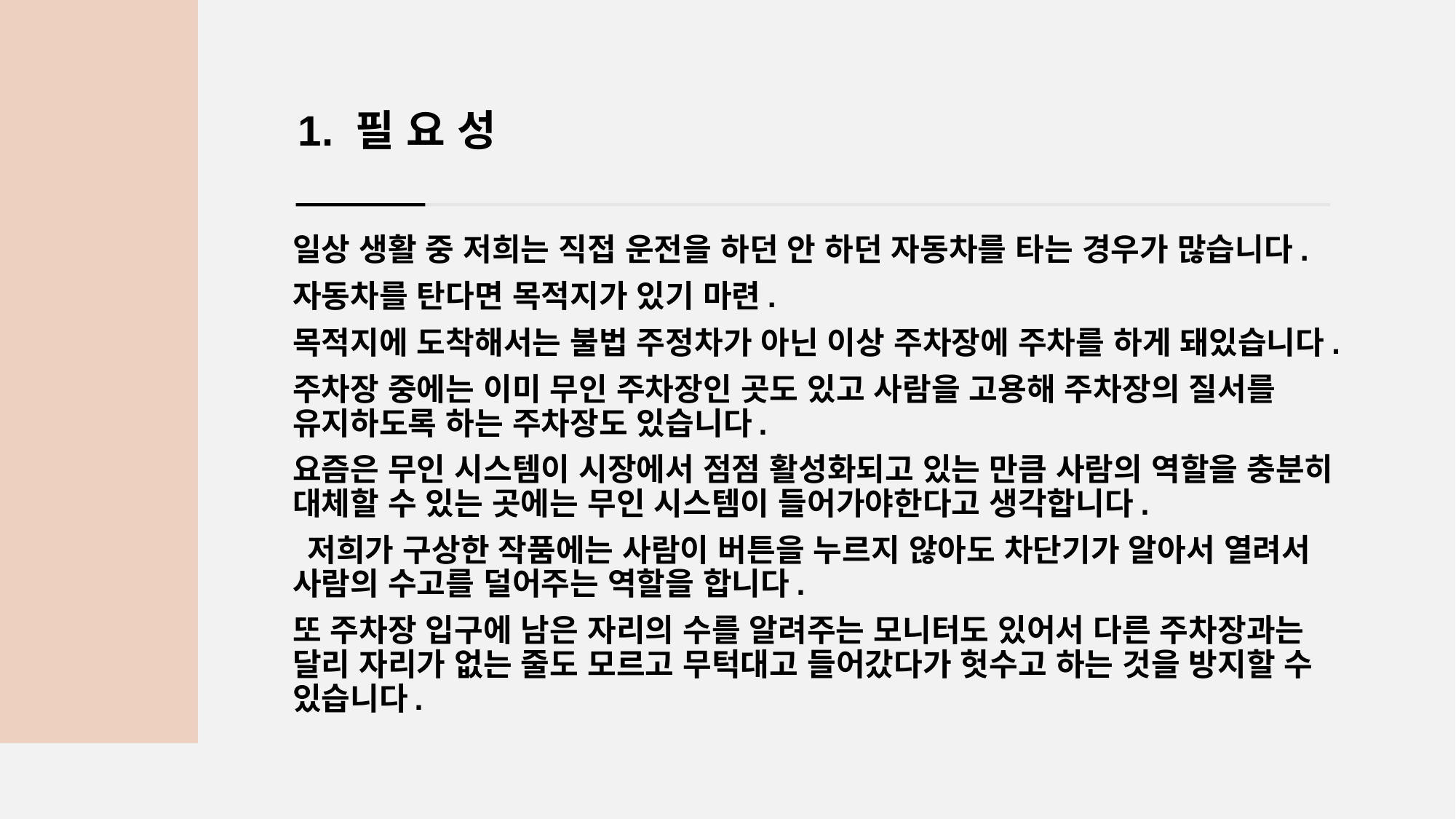

1. 필 요 성

일상 생활 중 저희는 직접 운전을 하던 안 하던 자동차를 타는 경우가 많습니다.
자동차를 탄다면 목적지가 있기 마련.
목적지에 도착해서는 불법 주정차가 아닌 이상 주차장에 주차를 하게 돼있습니다.
주차장 중에는 이미 무인 주차장인 곳도 있고 사람을 고용해 주차장의 질서를 유지하도록 하는 주차장도 있습니다.
요즘은 무인 시스템이 시장에서 점점 활성화되고 있는 만큼 사람의 역할을 충분히 대체할 수 있는 곳에는 무인 시스템이 들어가야한다고 생각합니다.
 저희가 구상한 작품에는 사람이 버튼을 누르지 않아도 차단기가 알아서 열려서 사람의 수고를 덜어주는 역할을 합니다.
또 주차장 입구에 남은 자리의 수를 알려주는 모니터도 있어서 다른 주차장과는 달리 자리가 없는 줄도 모르고 무턱대고 들어갔다가 헛수고 하는 것을 방지할 수 있습니다.